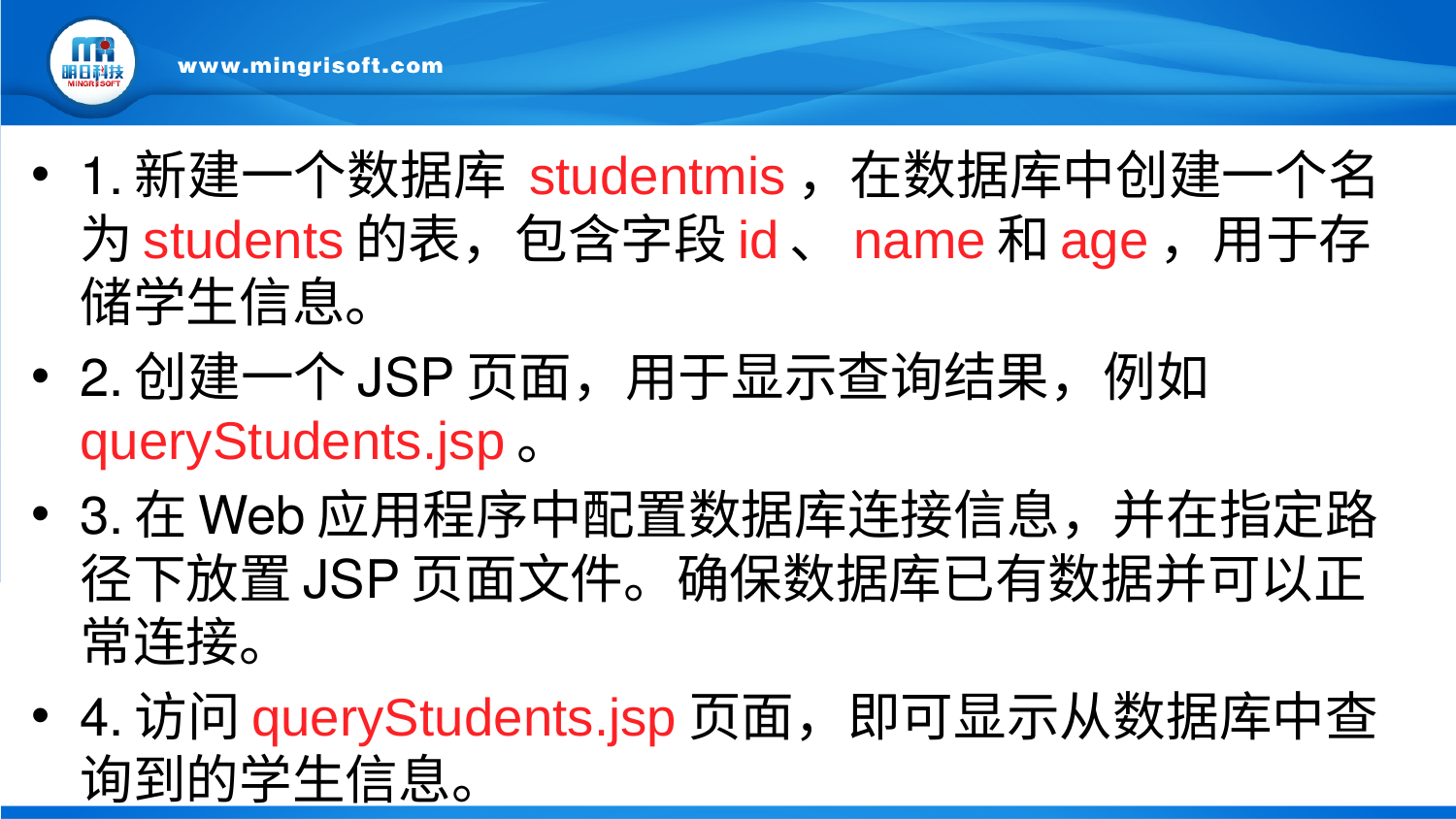

#
1.新建一个数据库 studentmis，在数据库中创建一个名为students的表，包含字段id、name和age，用于存储学生信息。
2.创建一个JSP页面，用于显示查询结果，例如 queryStudents.jsp。
3.在Web应用程序中配置数据库连接信息，并在指定路径下放置JSP页面文件。确保数据库已有数据并可以正常连接。
4.访问queryStudents.jsp页面，即可显示从数据库中查询到的学生信息。